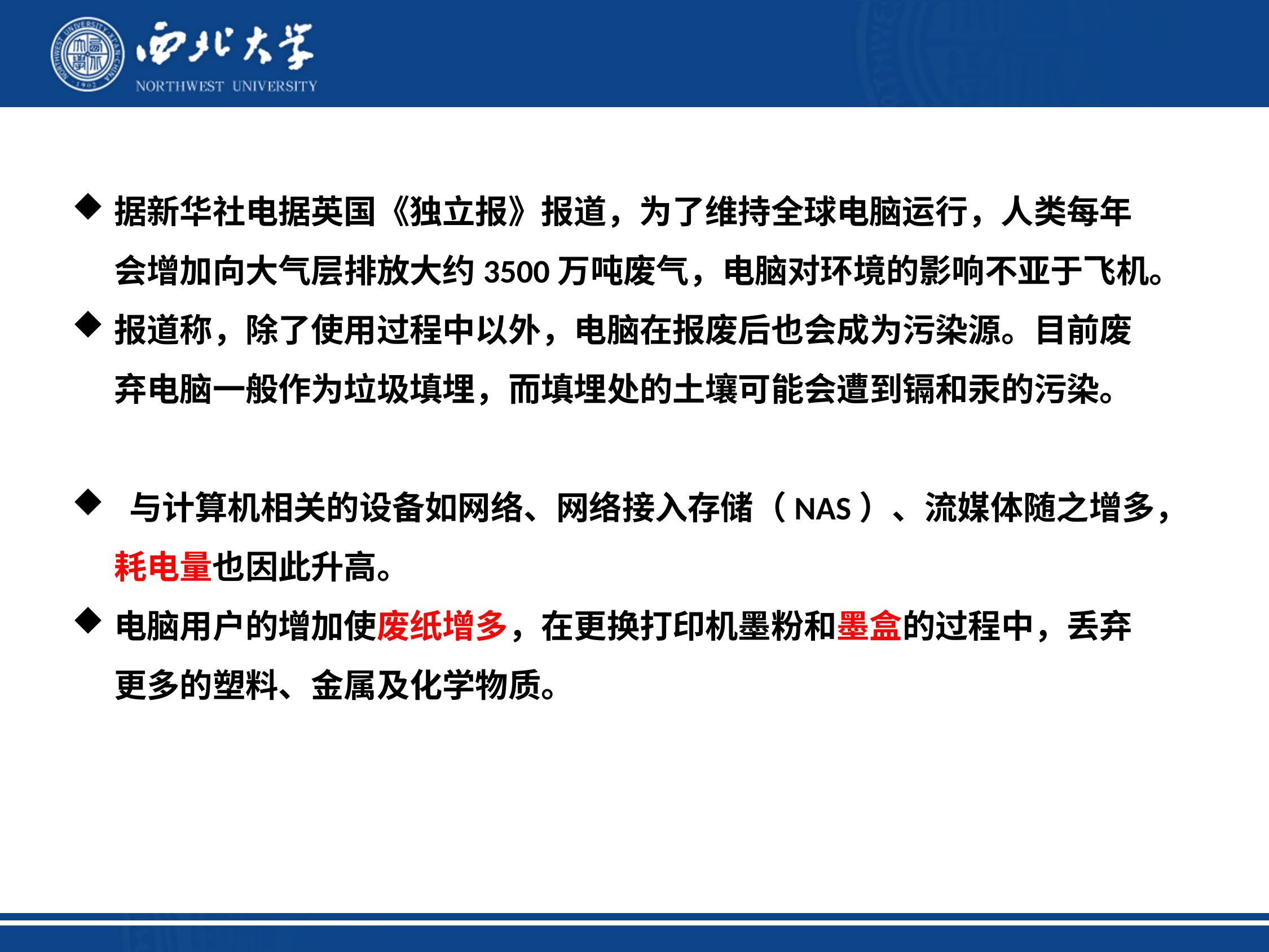

据新华社电据英国《独立报》报道，为了维持全球电脑运行，人类每年会增加向大气层排放大约3500万吨废气，电脑对环境的影响不亚于飞机。
报道称，除了使用过程中以外，电脑在报废后也会成为污染源。目前废弃电脑一般作为垃圾填埋，而填埋处的土壤可能会遭到镉和汞的污染。

 与计算机相关的设备如网络、网络接入存储（NAS）、流媒体随之增多，耗电量也因此升高。
电脑用户的增加使废纸增多，在更换打印机墨粉和墨盒的过程中，丢弃更多的塑料、金属及化学物质。